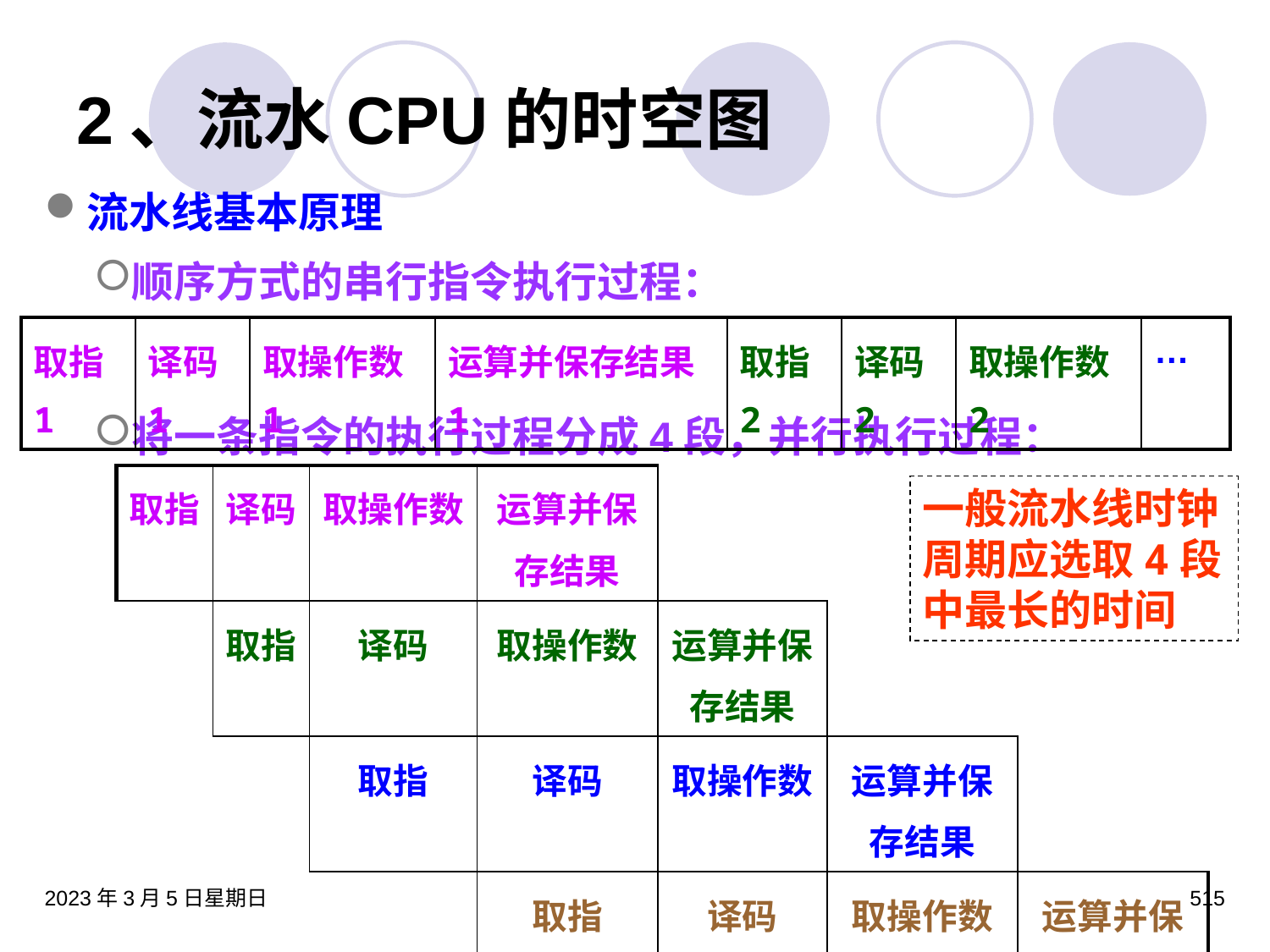

# 2、流水CPU的时空图
流水线基本原理
顺序方式的串行指令执行过程：

将一条指令的执行过程分成4段，并行执行过程：

| 取指1 | 译码1 | 取操作数1 | 运算并保存结果1 | 取指2 | 译码2 | 取操作数2 | … |
| --- | --- | --- | --- | --- | --- | --- | --- |
| 取指 | 译码 | 取操作数 | 运算并保存结果 |  |  |  |
| --- | --- | --- | --- | --- | --- | --- |
|  | 取指 | 译码 | 取操作数 | 运算并保存结果 |  |  |
|  |  | 取指 | 译码 | 取操作数 | 运算并保存结果 |  |
|  |  |  | 取指 | 译码 | 取操作数 | 运算并保存结果 |
一般流水线时钟周期应选取4段中最长的时间
2023年3月5日星期日
515